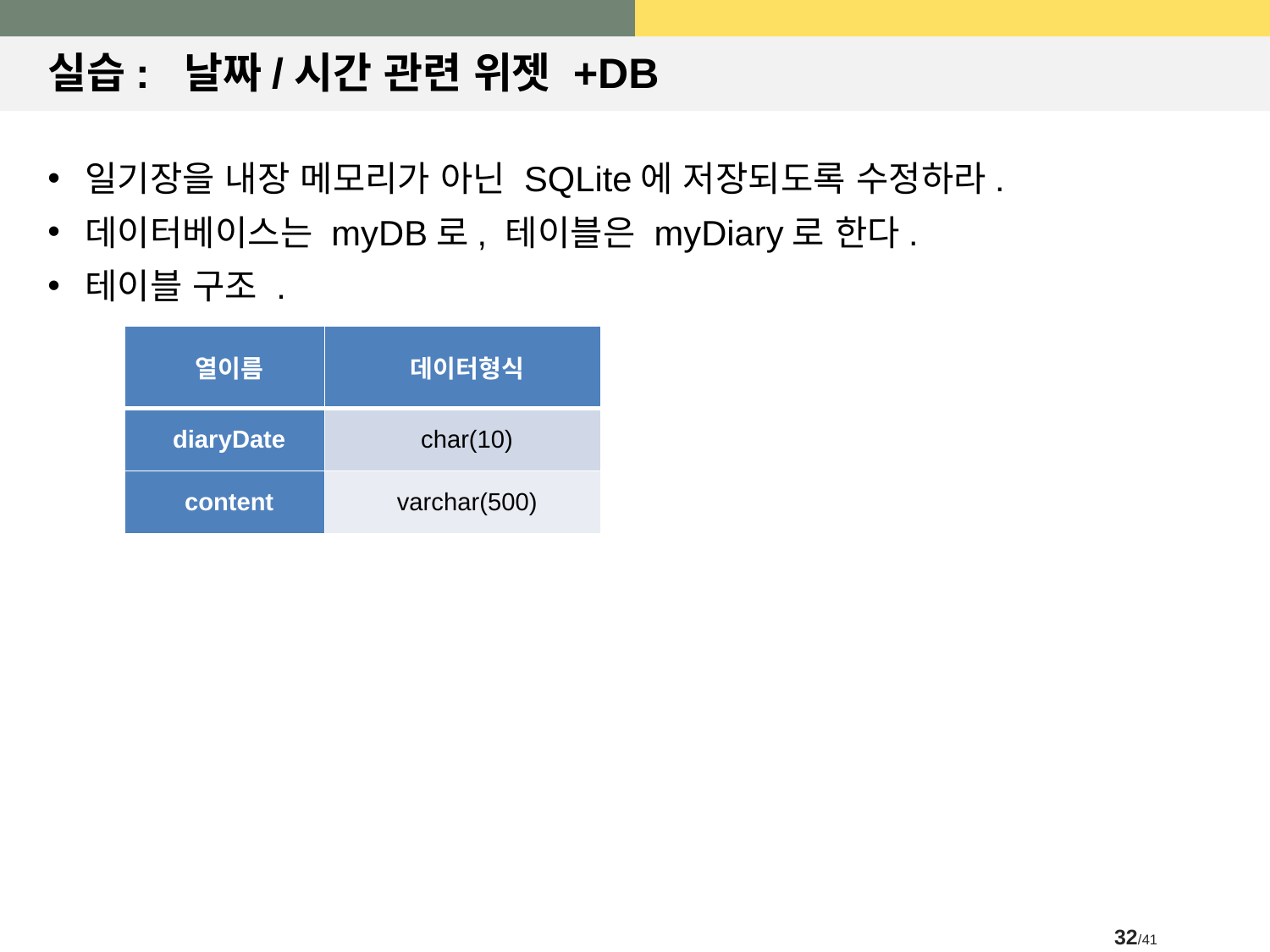

# 실습:  날짜/시간 관련 위젯 +DB
일기장을 내장 메모리가 아닌 SQLite에 저장되도록 수정하라.
데이터베이스는 myDB로, 테이블은 myDiary로 한다.
테이블 구조 .
| 열이름 | 데이터형식 |
| --- | --- |
| diaryDate | char(10) |
| content | varchar(500) |